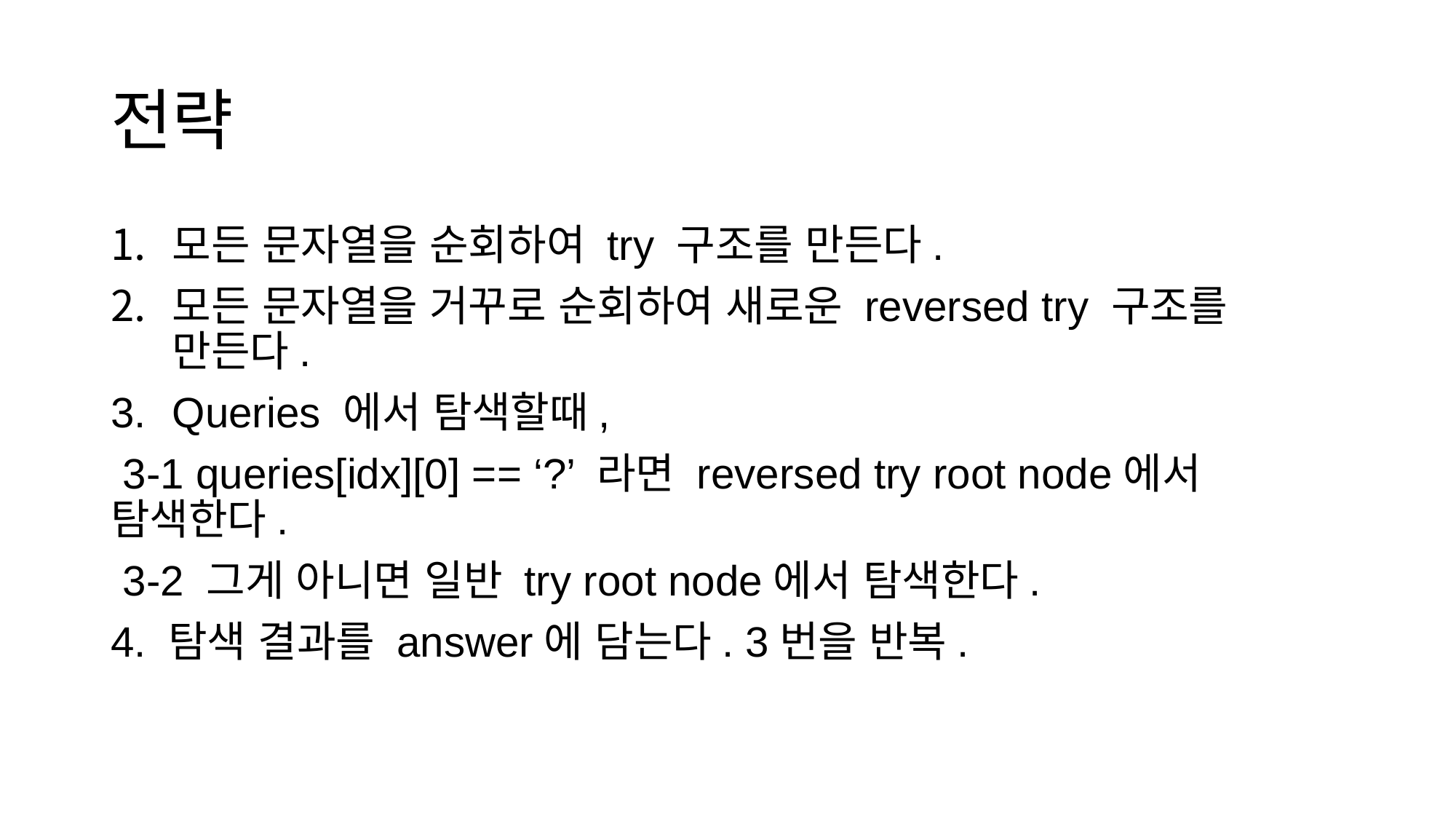

# 전략
모든 문자열을 순회하여 try 구조를 만든다.
모든 문자열을 거꾸로 순회하여 새로운 reversed try 구조를 만든다.
Queries 에서 탐색할때,
 3-1 queries[idx][0] == ‘?’ 라면 reversed try root node에서 탐색한다.
 3-2 그게 아니면 일반 try root node에서 탐색한다.
4. 탐색 결과를 answer에 담는다. 3번을 반복.